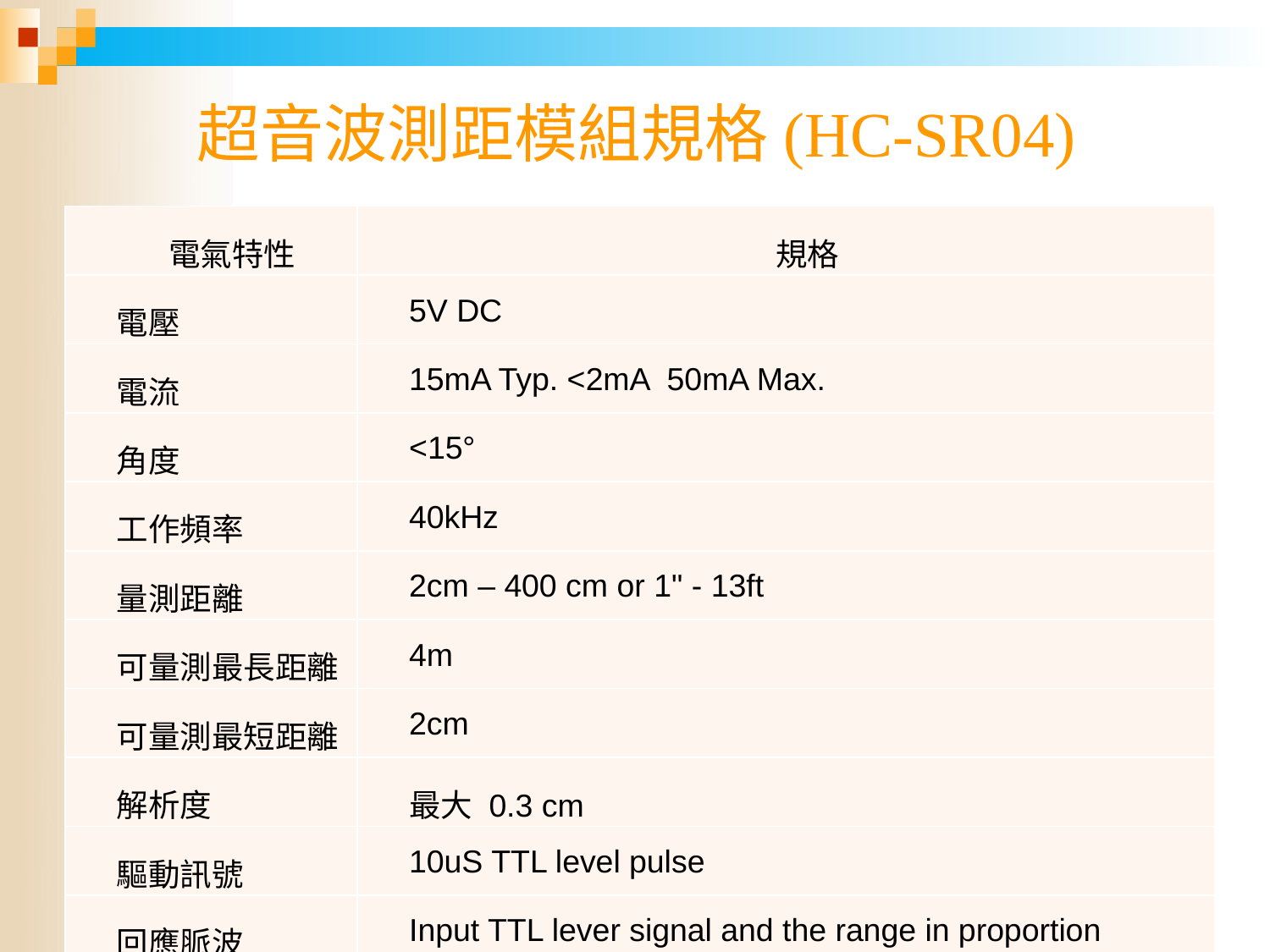

# 超音波測距模組規格(HC-SR04)
| 電氣特性 | 規格 |
| --- | --- |
| 電壓 | 5V DC |
| 電流 | 15mA Typ. <2mA 50mA Max. |
| 角度 | <15° |
| 工作頻率 | 40kHz |
| 量測距離 | 2cm – 400 cm or 1" - 13ft |
| 可量測最長距離 | 4m |
| 可量測最短距離 | 2cm |
| 解析度 | 最大 0.3 cm |
| 驅動訊號 | 10uS TTL level pulse |
| 回應脈波 | Input TTL lever signal and the range in proportion |
| 尺寸 | 45mm x 20mm x 15mm |
2016/7/28
17